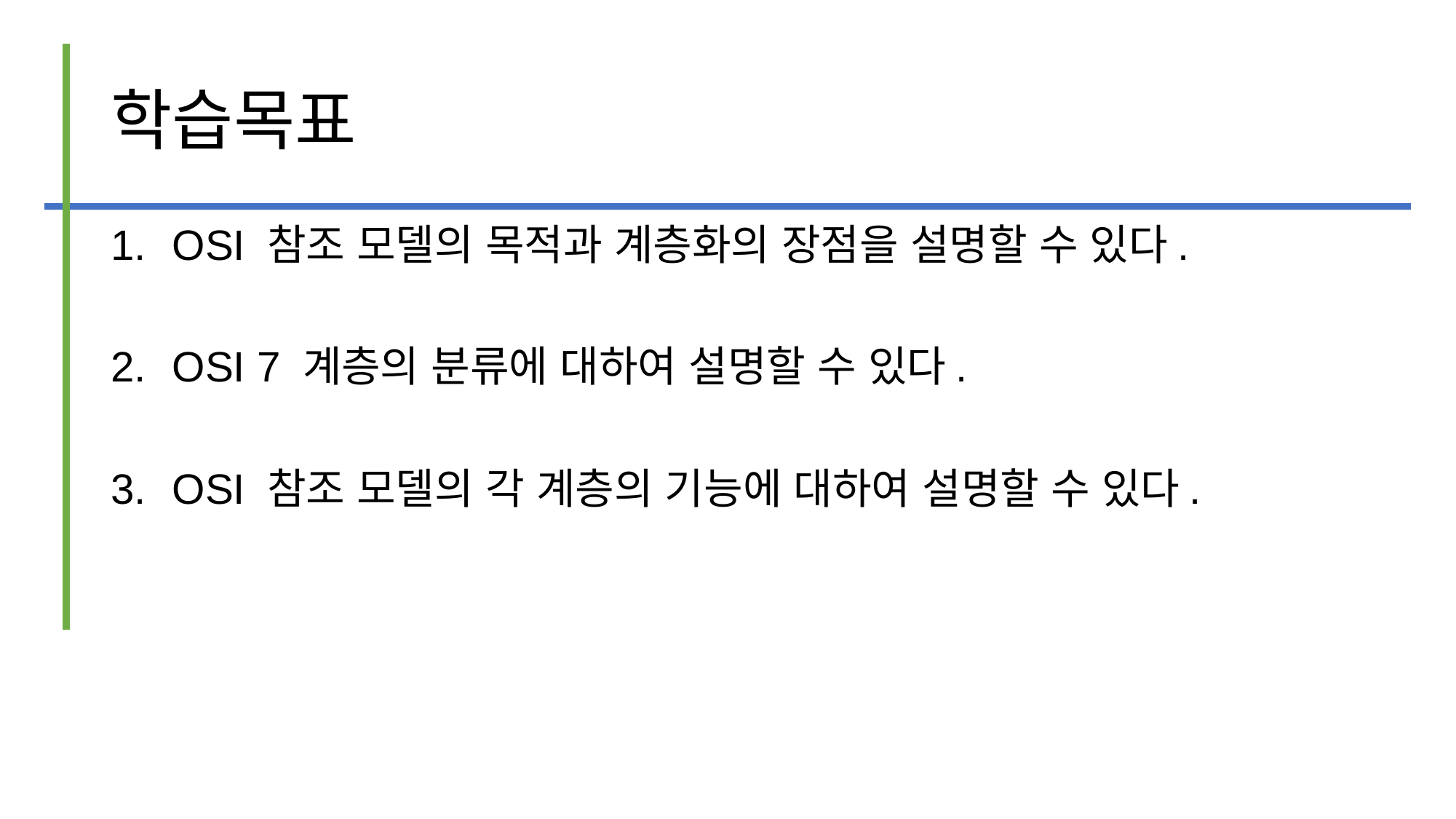

# 학습목표
OSI 참조 모델의 목적과 계층화의 장점을 설명할 수 있다.

OSI 7 계층의 분류에 대하여 설명할 수 있다.

OSI 참조 모델의 각 계층의 기능에 대하여 설명할 수 있다.